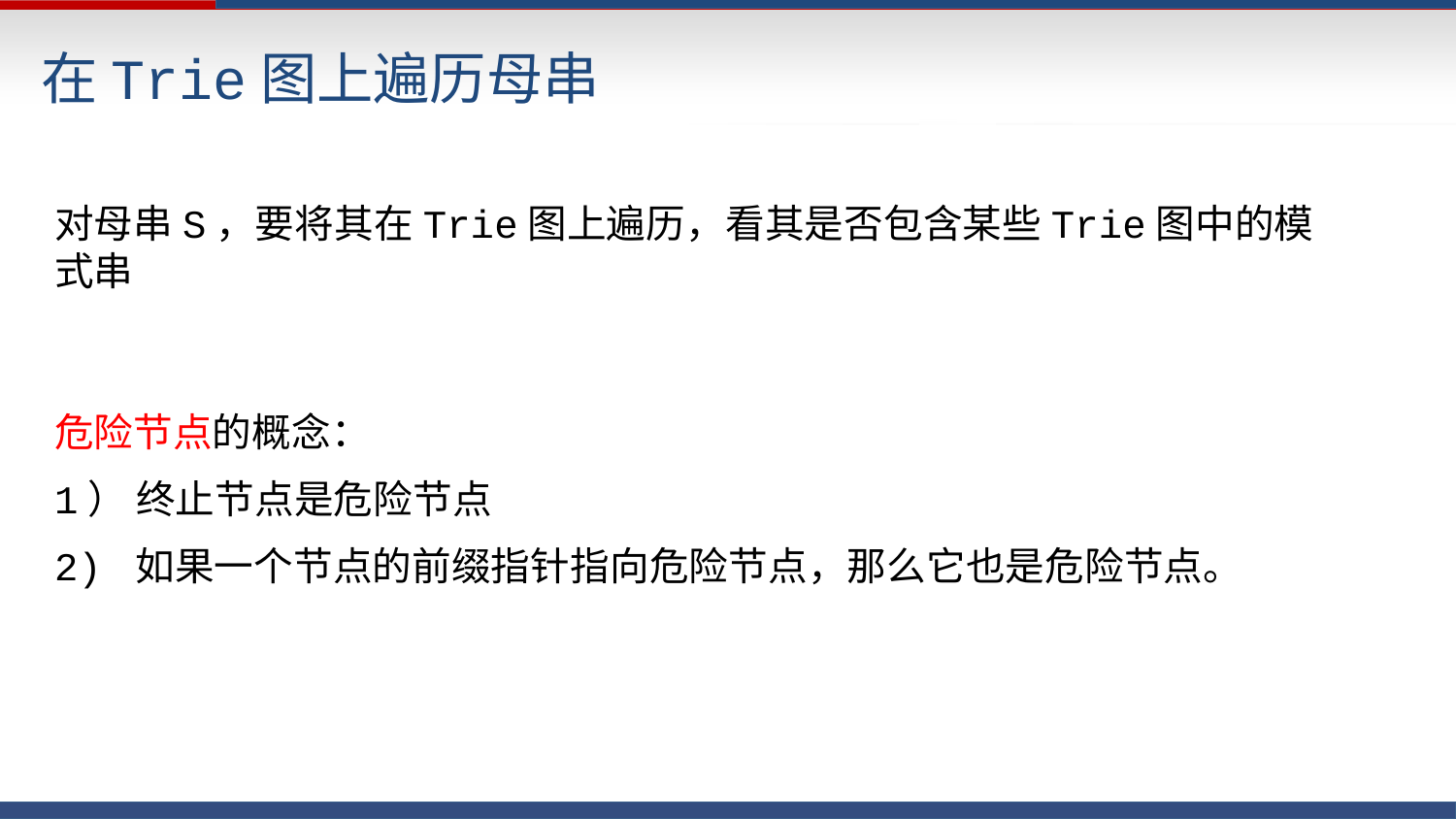

在Trie图上遍历母串
对母串S，要将其在Trie图上遍历，看其是否包含某些Trie图中的模式串

危险节点的概念：
1） 终止节点是危险节点
2) 如果一个节点的前缀指针指向危险节点，那么它也是危险节点。